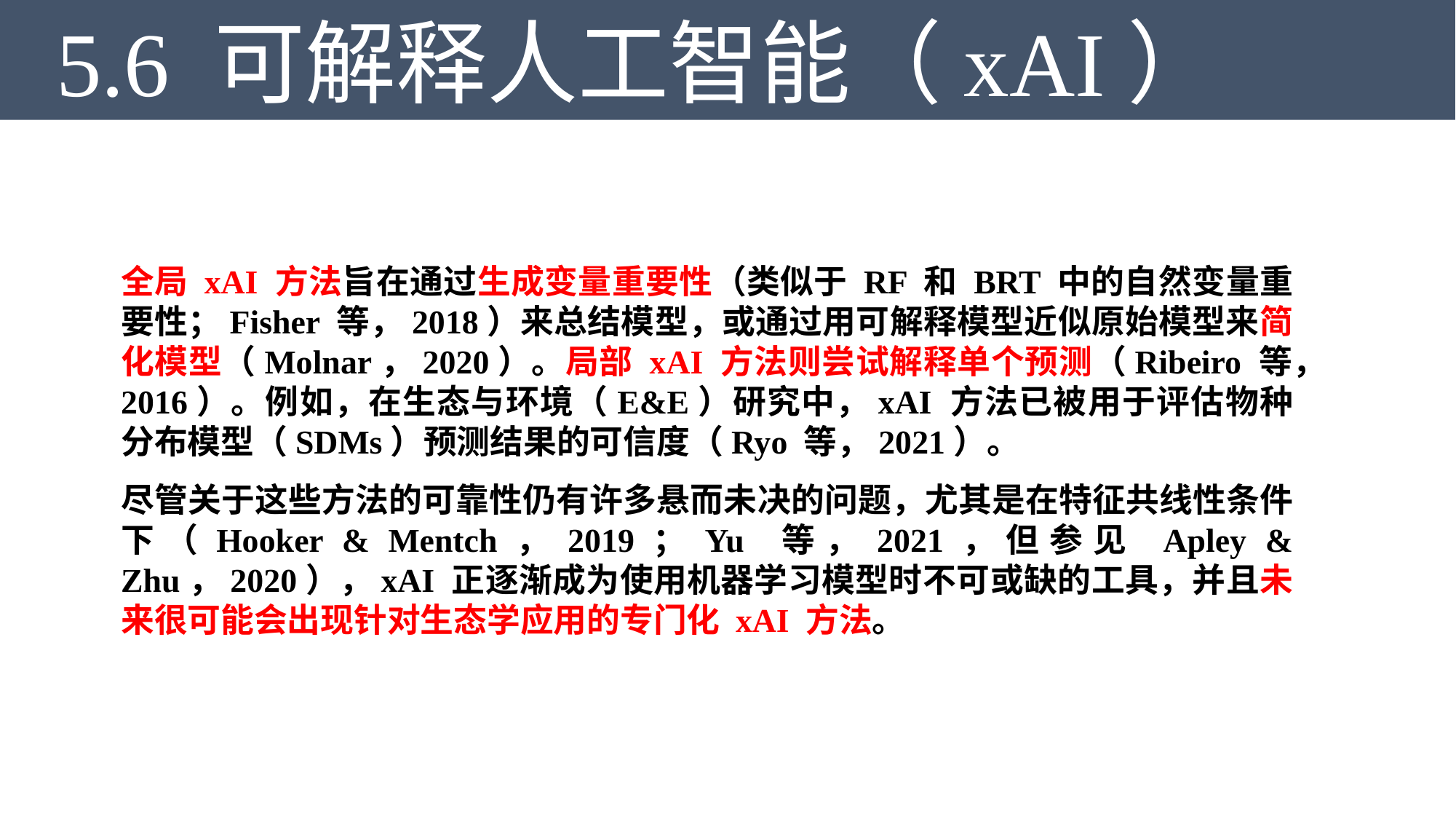

5.6 可解释人工智能（xAI）
全局 xAI 方法旨在通过生成变量重要性（类似于 RF 和 BRT 中的自然变量重要性；Fisher 等，2018）来总结模型，或通过用可解释模型近似原始模型来简化模型（Molnar，2020）。局部 xAI 方法则尝试解释单个预测（Ribeiro 等，2016）。例如，在生态与环境（E&E）研究中，xAI 方法已被用于评估物种分布模型（SDMs）预测结果的可信度（Ryo 等，2021）。
尽管关于这些方法的可靠性仍有许多悬而未决的问题，尤其是在特征共线性条件下（Hooker & Mentch，2019；Yu 等，2021，但参见 Apley & Zhu，2020），xAI 正逐渐成为使用机器学习模型时不可或缺的工具，并且未来很可能会出现针对生态学应用的专门化 xAI 方法。